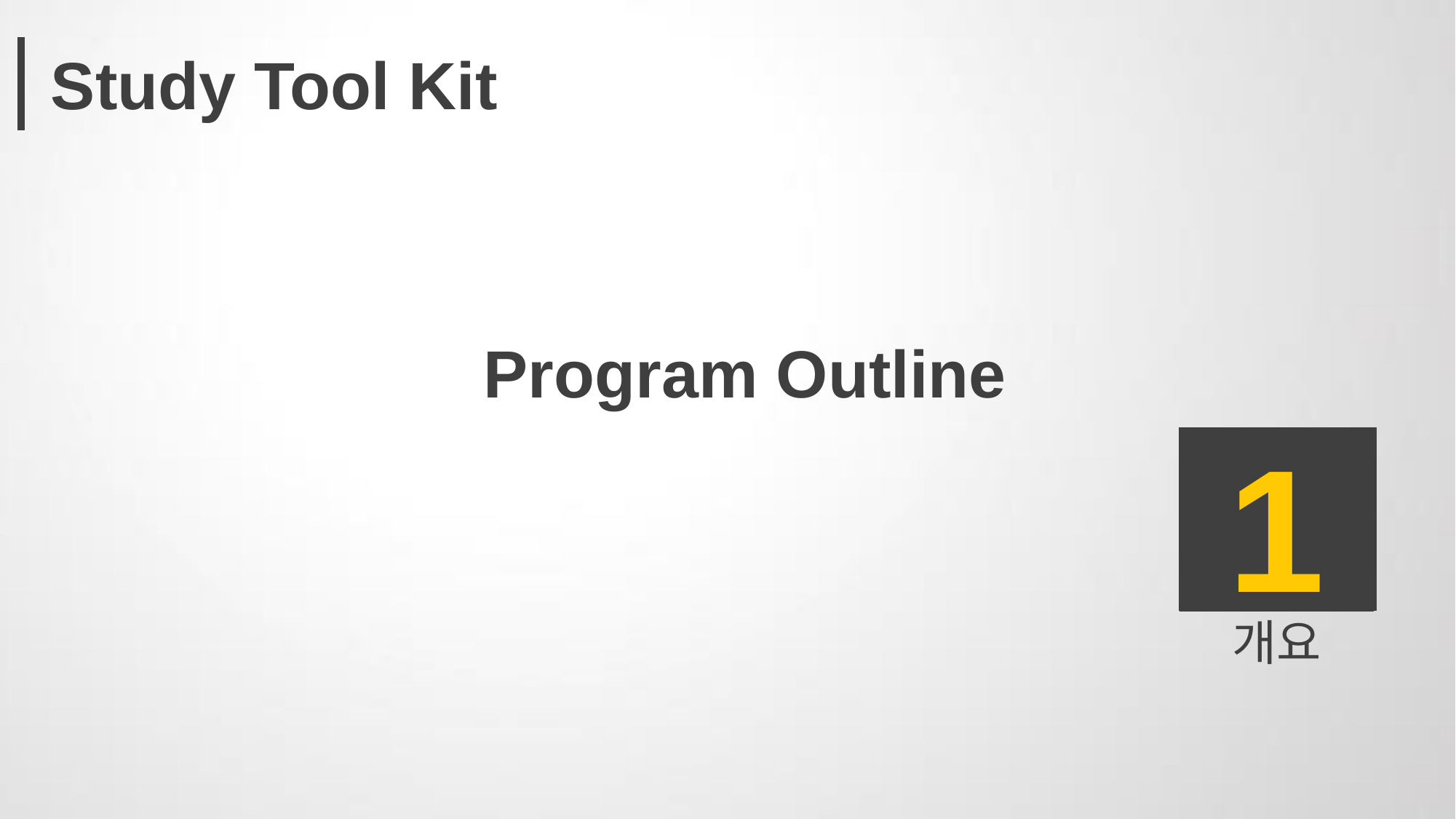

Study Tool Kit
Program Outline
1

개요